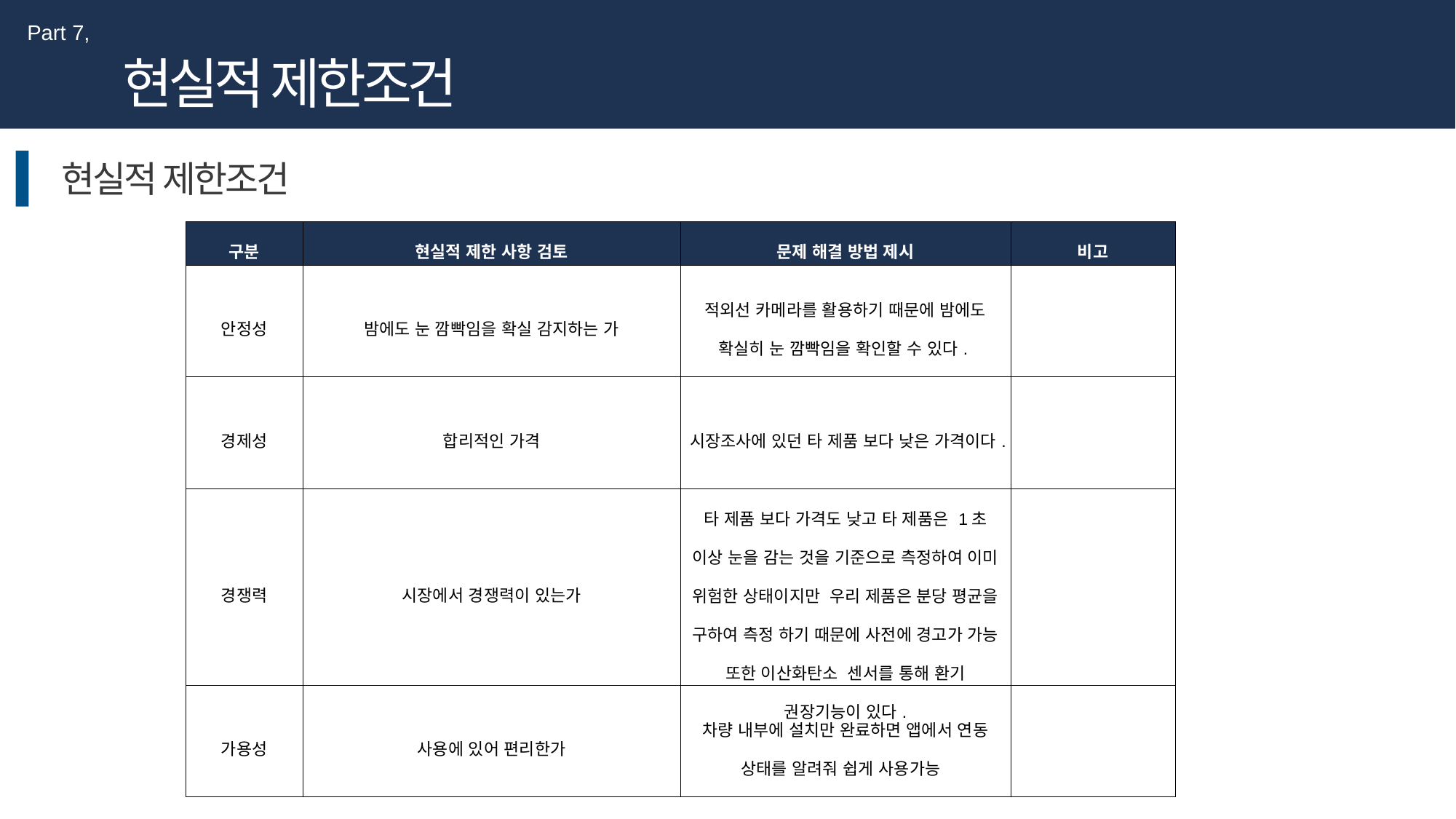

Part 7,
현실적 제한조건

현실적 제한조건
| 구분 | 현실적 제한 사항 검토 | 문제 해결 방법 제시 | 비고 |
| --- | --- | --- | --- |
| 안정성 | 밤에도 눈 깜빡임을 확실 감지하는 가 | 적외선 카메라를 활용하기 때문에 밤에도 확실히 눈 깜빡임을 확인할 수 있다. |  |
| 경제성 | 합리적인 가격 | 시장조사에 있던 타 제품 보다 낮은 가격이다. |  |
| 경쟁력 | 시장에서 경쟁력이 있는가 | 타 제품 보다 가격도 낮고 타 제품은 1초 이상 눈을 감는 것을 기준으로 측정하여 이미 위험한 상태이지만 우리 제품은 분당 평균을 구하여 측정 하기 때문에 사전에 경고가 가능 또한 이산화탄소 센서를 통해 환기 권장기능이 있다. |  |
| 가용성 | 사용에 있어 편리한가 | 차량 내부에 설치만 완료하면 앱에서 연동 상태를 알려줘 쉽게 사용가능 |  |